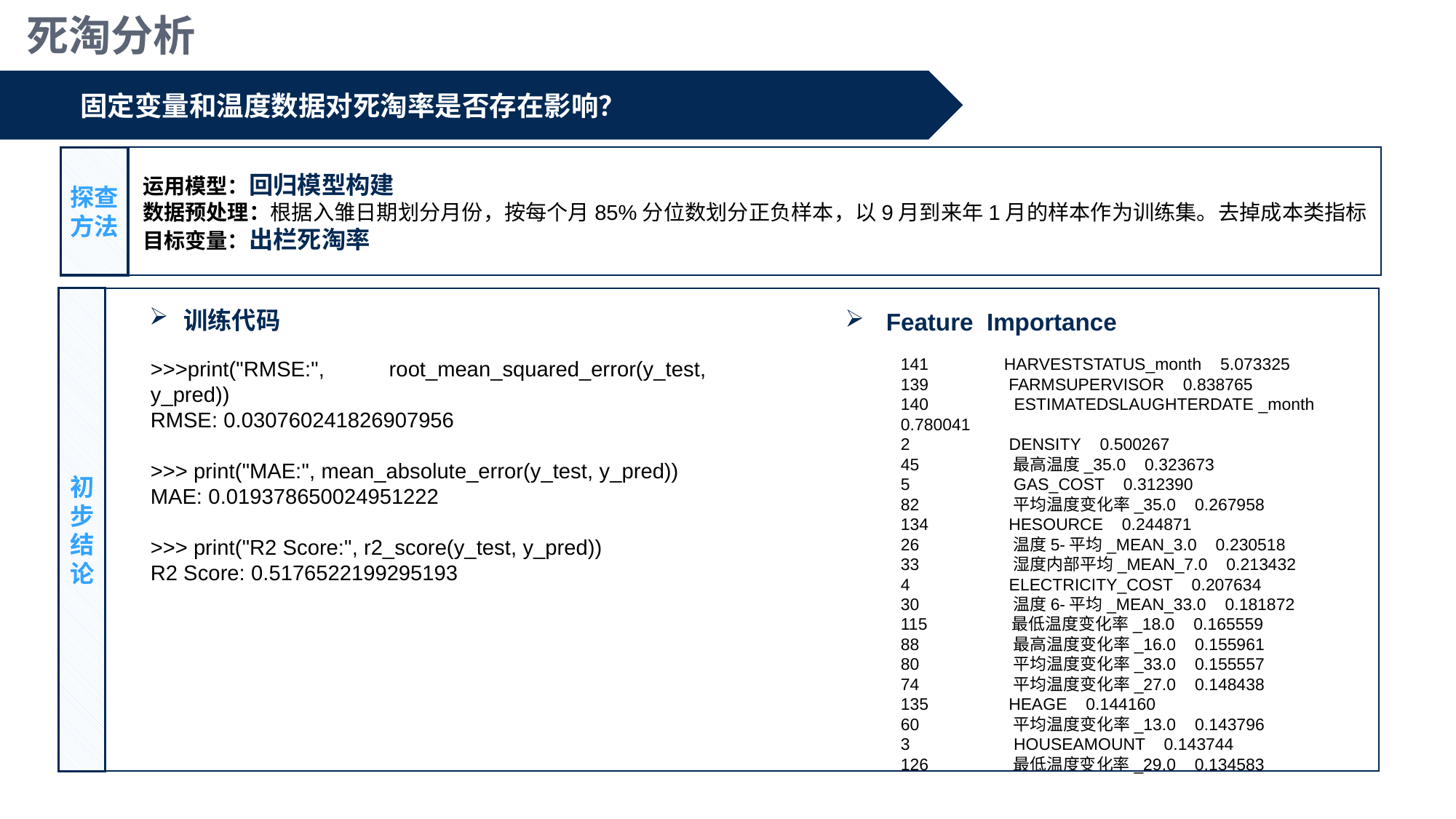

死淘分析

固定变量和温度数据对死淘率是否存在影响？

探查方法

运用模型：回归模型构建
数据预处理：根据入雏日期划分月份，按每个月85%分位数划分正负样本，以9月到来年1月的样本作为训练集。去掉成本类指标
目标变量：出栏死淘率
初步结论

训练代码
Feature  Importance
141                HARVESTSTATUS_month    5.073325
139                 FARMSUPERVISOR    0.838765
140                 ESTIMATEDSLAUGHTERDATE _month    0.780041
2                     DENSITY    0.500267
45                   最高温度_35.0    0.323673
5                      GAS_COST    0.312390
82                   平均温度变化率_35.0    0.267958
134                 HESOURCE    0.244871
26                   温度5-平均_MEAN_3.0    0.230518
33                   湿度内部平均_MEAN_7.0    0.213432
4                     ELECTRICITY_COST    0.207634
30                   温度6-平均_MEAN_33.0    0.181872
115                 最低温度变化率_18.0    0.165559
88                   最高温度变化率_16.0    0.155961
80                   平均温度变化率_33.0    0.155557
74                   平均温度变化率_27.0    0.148438
135                 HEAGE    0.144160
60                   平均温度变化率_13.0    0.143796
3                      HOUSEAMOUNT    0.143744
126                 最低温度变化率_29.0    0.134583
>>>print("RMSE:", root_mean_squared_error(y_test, y_pred))
RMSE: 0.030760241826907956

>>> print("MAE:", mean_absolute_error(y_test, y_pred))
MAE: 0.019378650024951222

>>> print("R2 Score:", r2_score(y_test, y_pred))
R2 Score: 0.5176522199295193